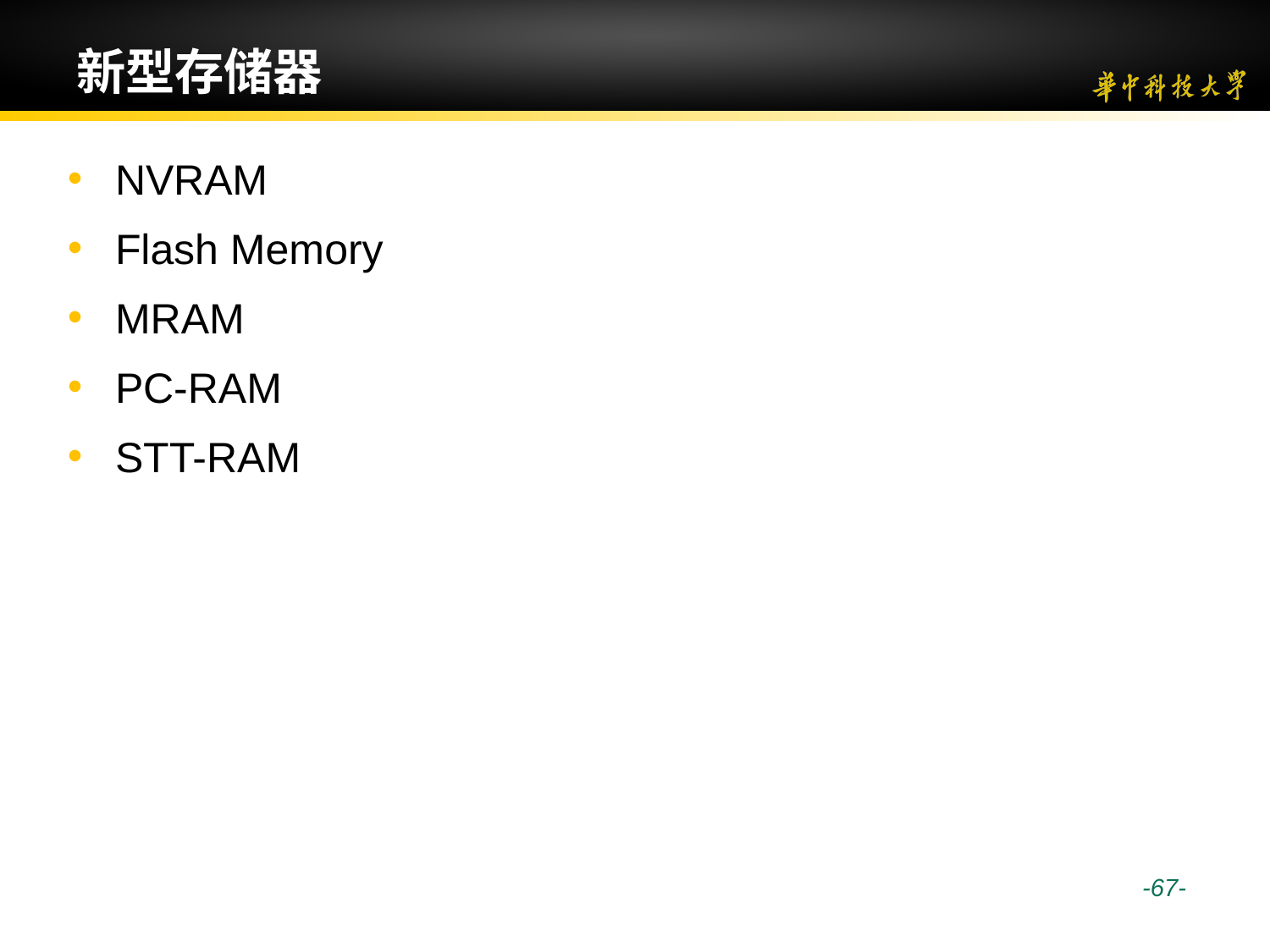

# 新型存储器
NVRAM
Flash Memory
MRAM
PC-RAM
STT-RAM
 -67-